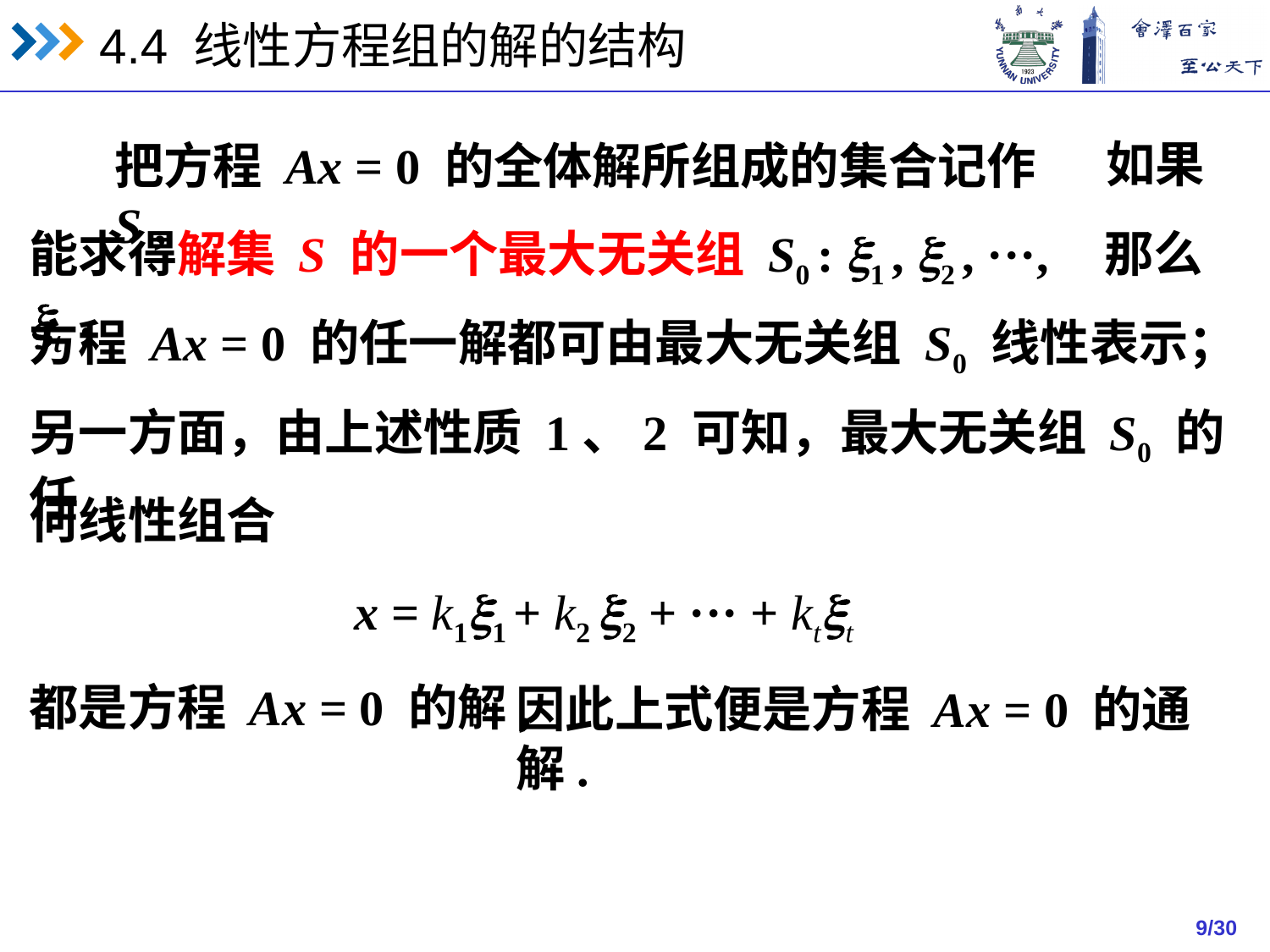

如果
把方程 Ax = 0 的全体解所组成的集合记作 S ,
能求得解集 S 的一个最大无关组 S0 : ξ1 , ξ2 , ···, ξt，
那么
方程 Ax = 0 的任一解都可由最大无关组 S0 线性表示；
另一方面，由上述性质 1、2 可知，最大无关组 S0 的任
何线性组合
x = k1ξ1 + k2 ξ2 + ··· + ktξt
都是方程 Ax = 0 的解,
因此上式便是方程 Ax = 0 的通解.